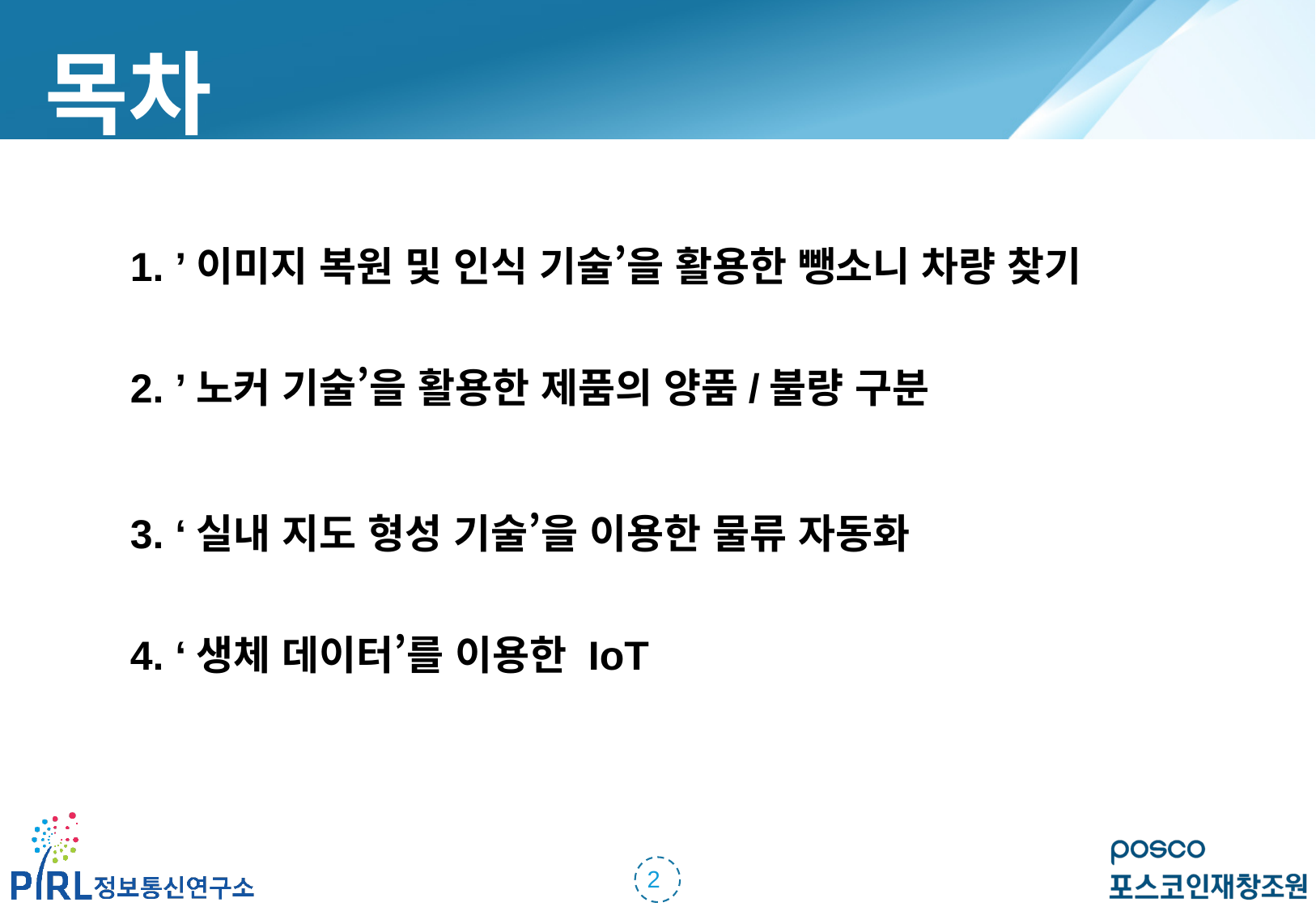

목차
1. ’이미지 복원 및 인식 기술’을 활용한 뺑소니 차량 찾기

2. ’노커 기술’을 활용한 제품의 양품/불량 구분

3. ‘실내 지도 형성 기술’을 이용한 물류 자동화

4. ‘생체 데이터’를 이용한 IoT